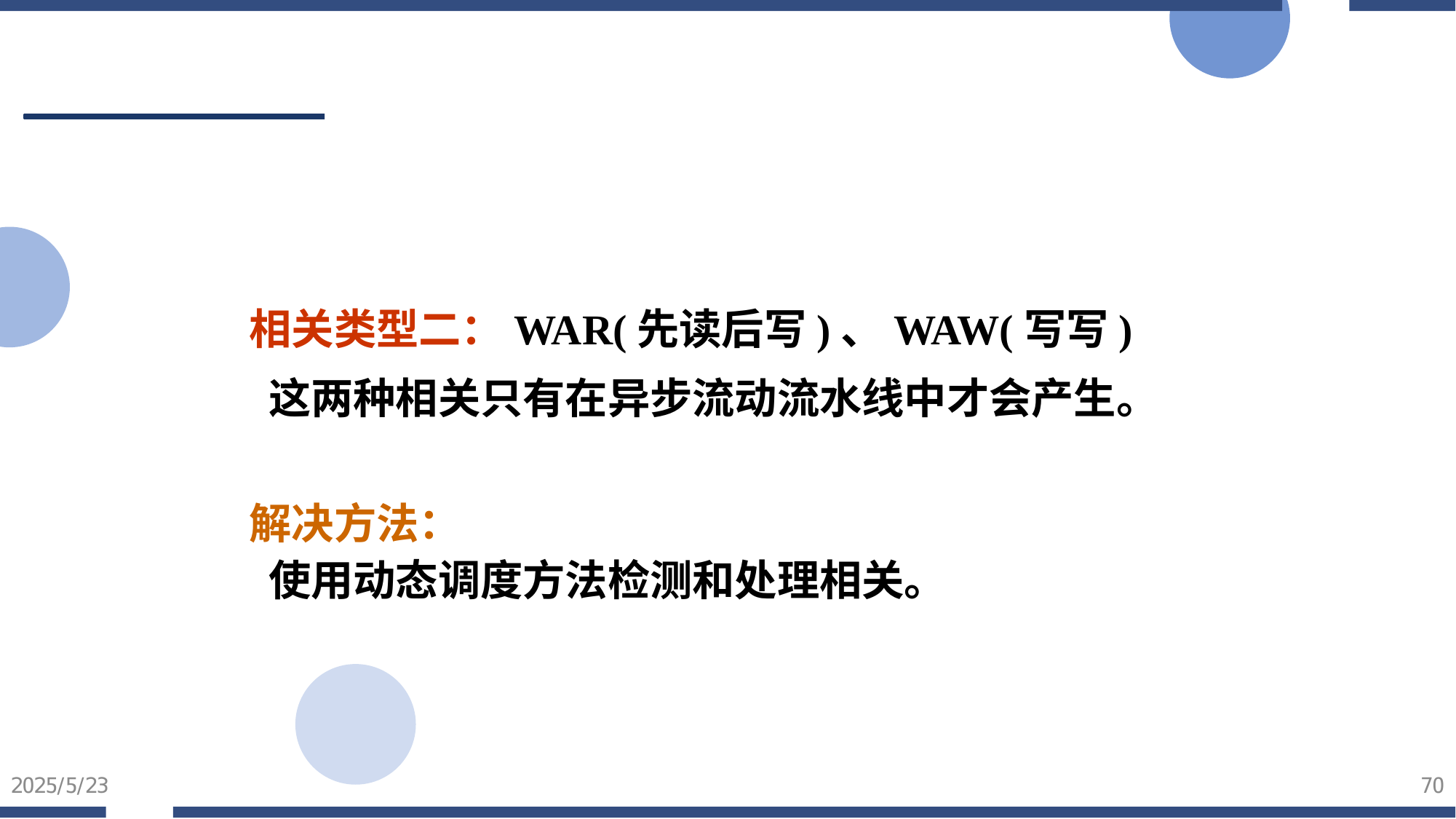

#
  相关类型二：WAR(先读后写)、WAW(写写)
    这两种相关只有在异步流动流水线中才会产生。
  解决方法：
    使用动态调度方法检测和处理相关。
2025/5/23
70